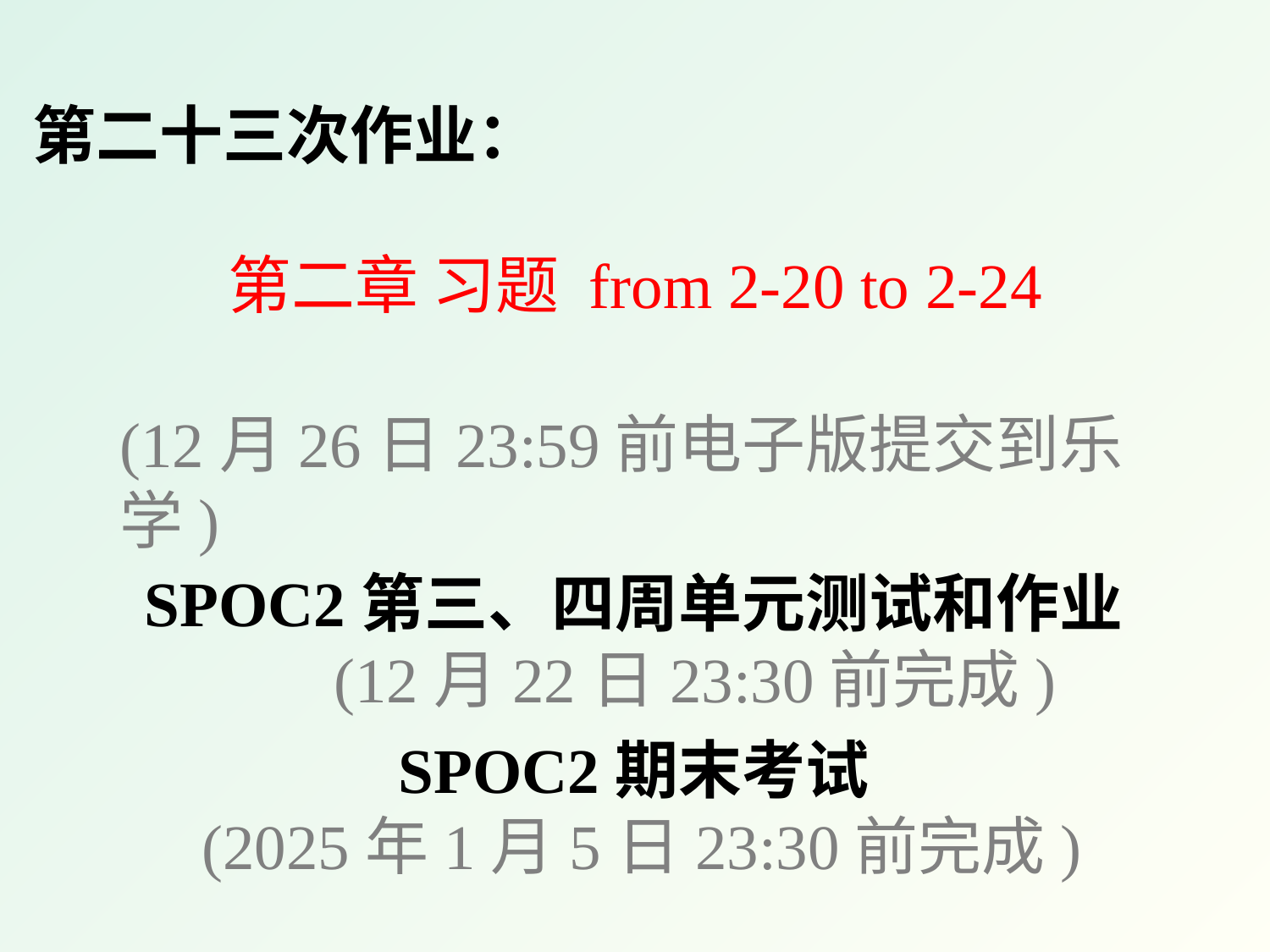

第二十三次作业：
第二章 习题 from 2-20 to 2-24
(12月26日23:59前电子版提交到乐学)
SPOC2第三、四周单元测试和作业
                   (12月22日23:30前完成)
SPOC2期末考试
 (2025年1月5日23:30前完成)